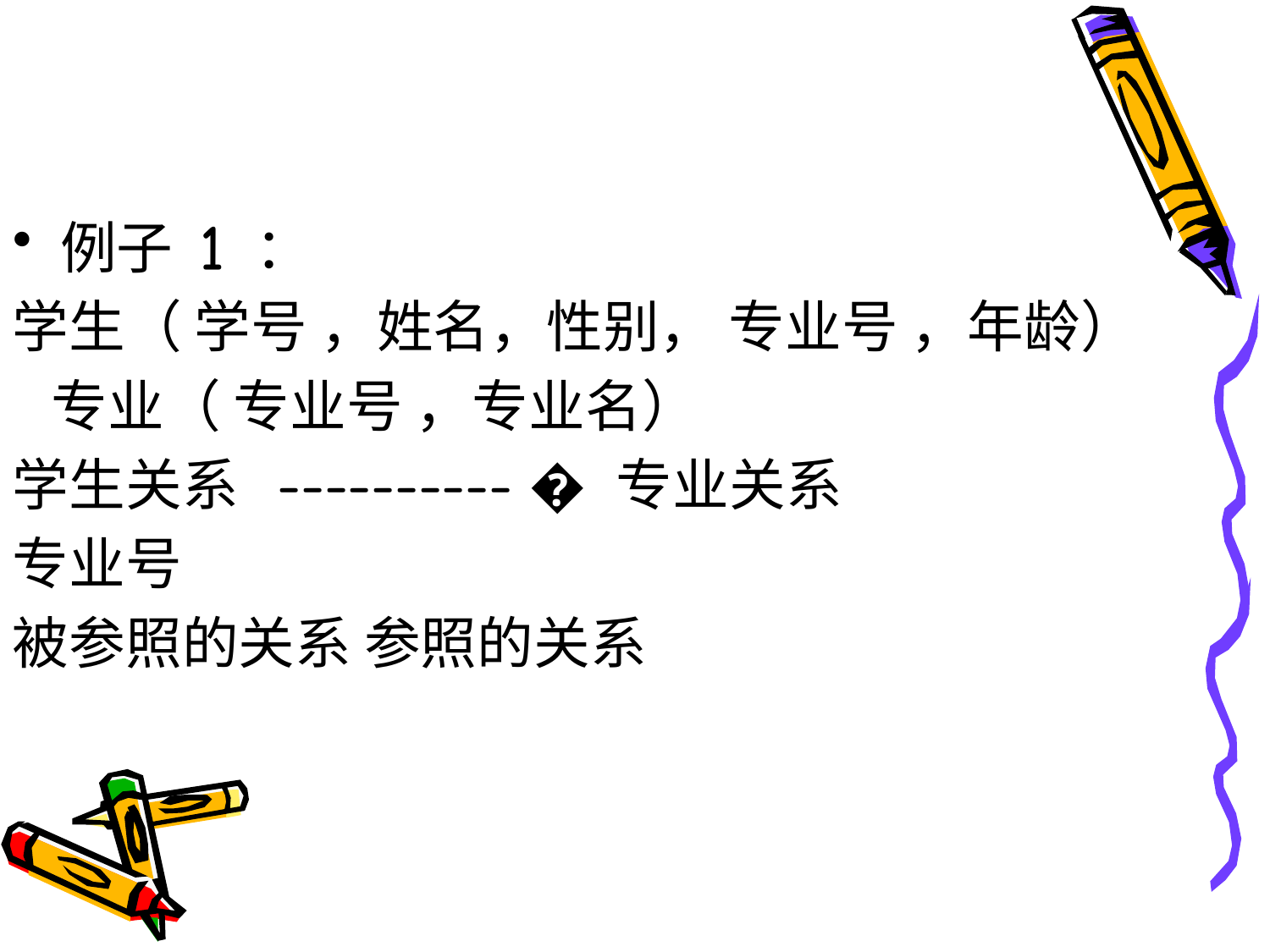

#
例子 1 ：
学生（ 学号 ，姓名，性别， 专业号 ，年龄）
  专业（ 专业号 ，专业名）
学生关系  ---------- � 专业关系
专业号
被参照的关系 参照的关系